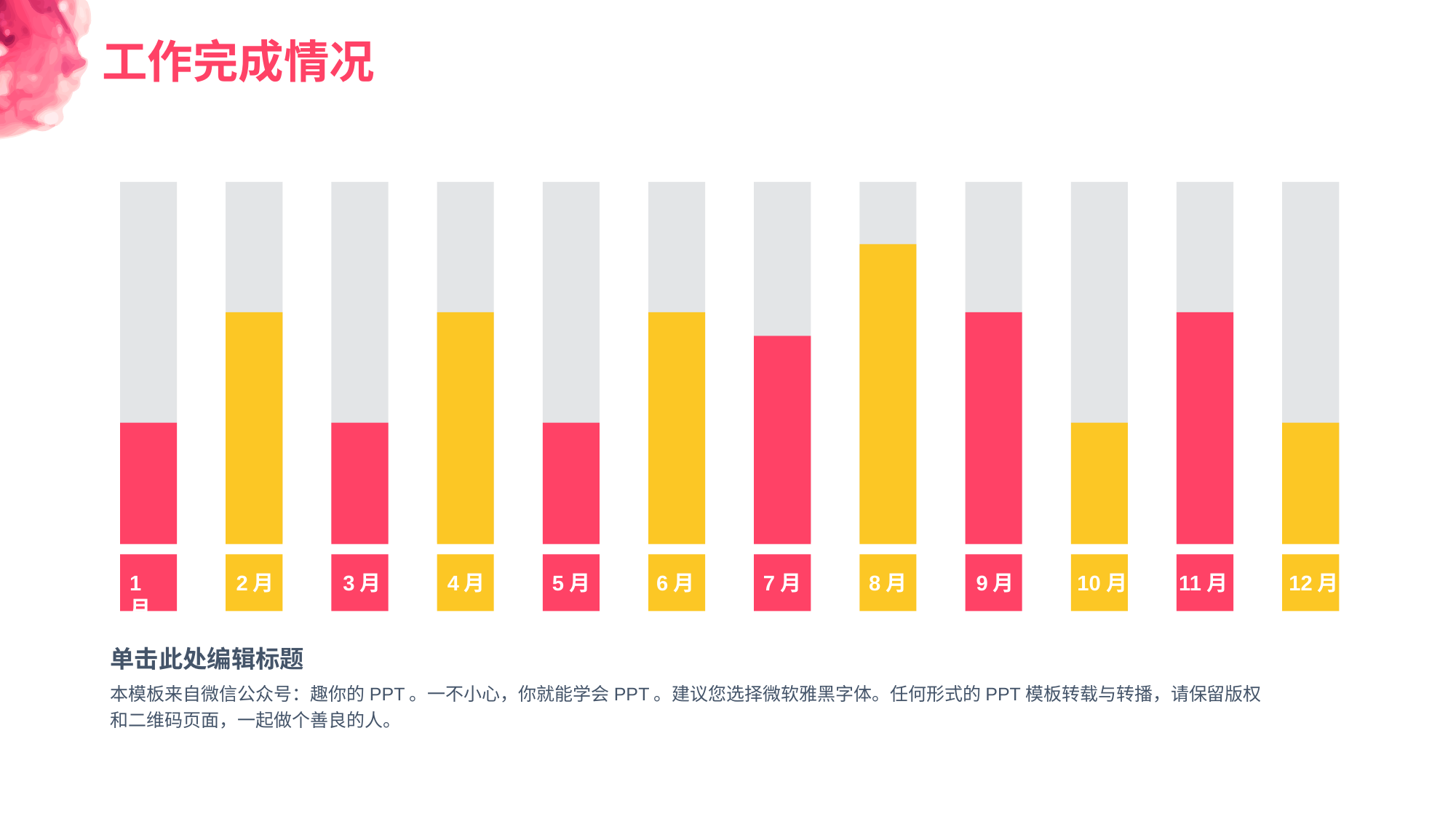

工作完成情况

2月
3月
4月
5月
6月
7月
8月
9月
10月
11月
12月
1月
单击此处编辑标题
本模板来自微信公众号：趣你的PPT。一不小心，你就能学会PPT。建议您选择微软雅黑字体。任何形式的PPT模板转载与转播，请保留版权和二维码页面，一起做个善良的人。